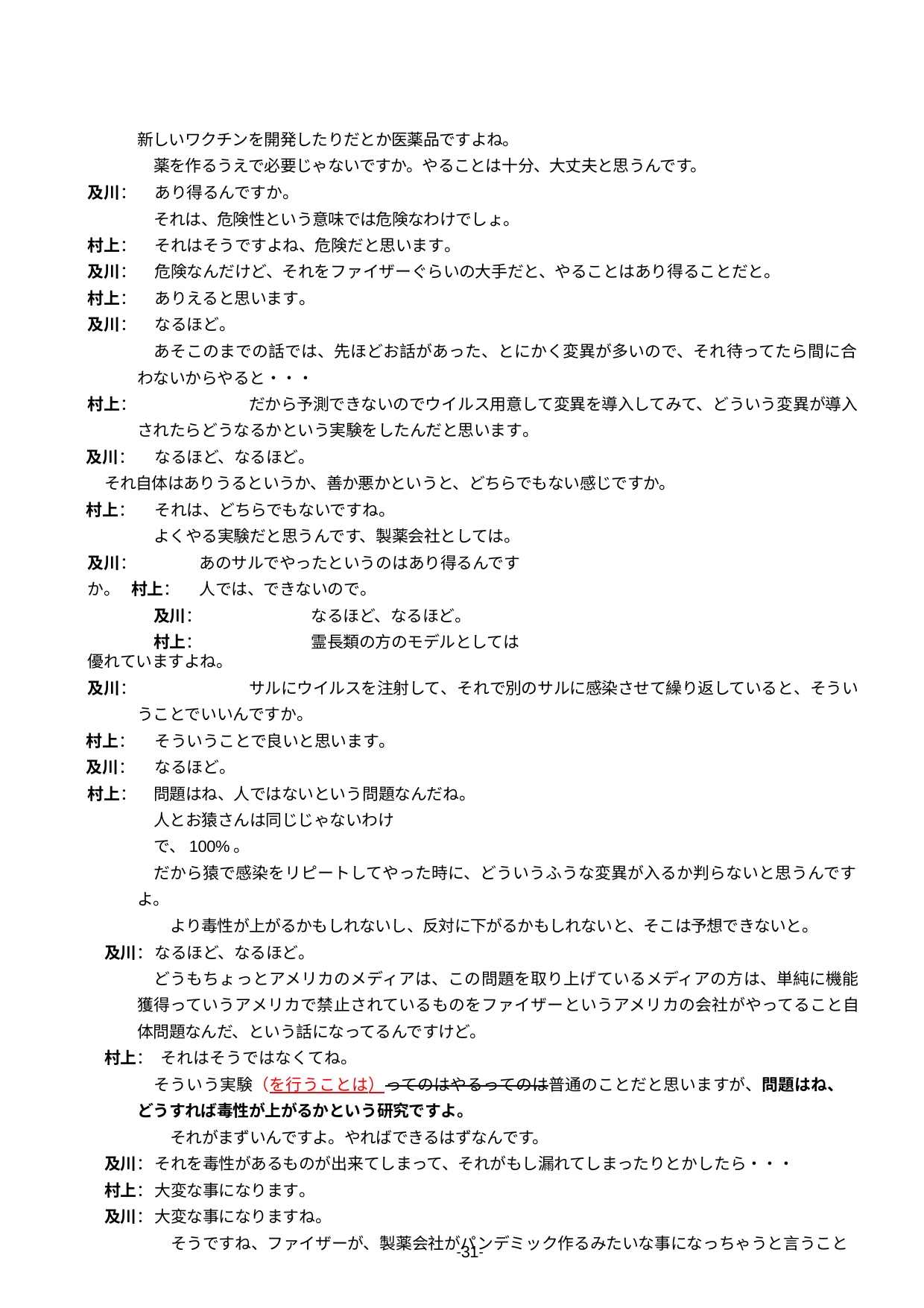

新しいワクチンを開発したりだとか医薬品ですよね。
薬を作るうえで必要じゃないですか。やることは十分、大丈夫と思うんです。
及川：	あり得るんですか。
それは、危険性という意味では危険なわけでしょ。
村上：	それはそうですよね、危険だと思います。
及川：	危険なんだけど、それをファイザーぐらいの大手だと、やることはあり得ることだと。
村上：	ありえると思います。
及川：	なるほど。
あそこのまでの話では、先ほどお話があった、とにかく変異が多いので、それ待ってたら間に合わないからやると・・・
村上：		だから予測できないのでウイルス用意して変異を導入してみて、どういう変異が導入されたらどうなるかという実験をしたんだと思います。
及川：	なるほど、なるほど。
それ自体はありうるというか、善か悪かというと、どちらでもない感じですか。
村上：	それは、どちらでもないですね。
よくやる実験だと思うんです、製薬会社としては。及川：	あのサルでやったというのはあり得るんですか。 村上：	人では、できないので。
及川：	なるほど、なるほど。
村上：	霊長類の方のモデルとしては優れていますよね。
及川：		サルにウイルスを注射して、それで別のサルに感染させて繰り返していると、そういうことでいいんですか。
村上：	そういうことで良いと思います。
及川：	なるほど。
村上：	問題はね、人ではないという問題なんだね。人とお猿さんは同じじゃないわけで、100%。
だから猿で感染をリピートしてやった時に、どういうふうな変異が入るか判らないと思うんですよ。
より毒性が上がるかもしれないし、反対に下がるかもしれないと、そこは予想できないと。
及川：	なるほど、なるほど。
どうもちょっとアメリカのメディアは、この問題を取り上げているメディアの方は、単純に機能獲得っていうアメリカで禁止されているものをファイザーというアメリカの会社がやってること自体問題なんだ、という話になってるんですけど。
村上：  それはそうではなくてね。
そういう実験（を行うことは）ってのはやるってのは普通のことだと思いますが、問題はね、どうすれば毒性が上がるかという研究ですよ。
それがまずいんですよ。やればできるはずなんです。
及川：	それを毒性があるものが出来てしまって、それがもし漏れてしまったりとかしたら・・・
村上：	大変な事になります。
及川：	大変な事になりますね。
そうですね、ファイザーが、製薬会社がパンデミック作るみたいな事になっちゃうと言うこと
-31-